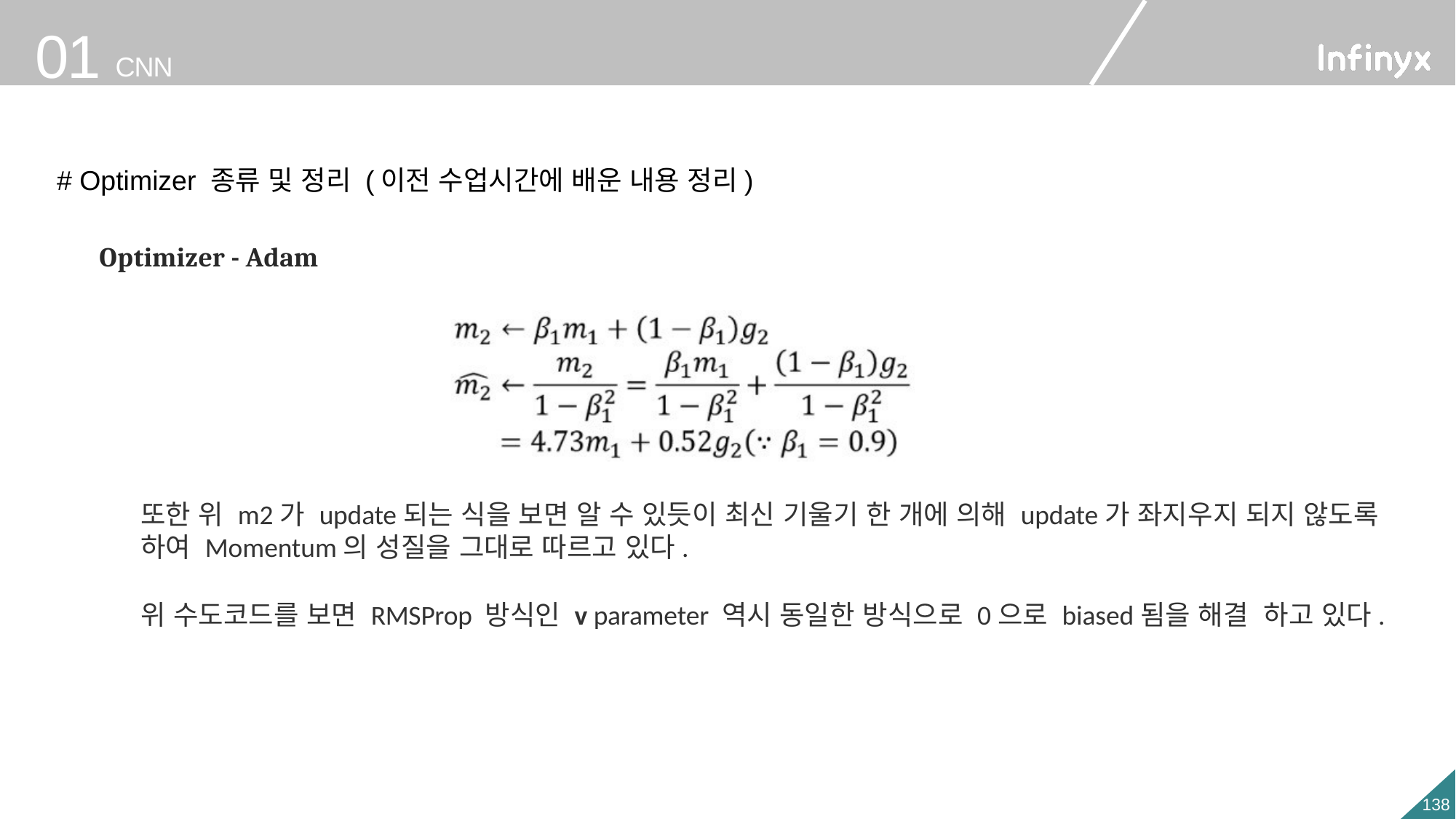

# Optimizer 종류 및 정리 (이전 수업시간에 배운 내용 정리)
Optimizer - Adam

또한 위 m2가 update되는 식을 보면 알 수 있듯이 최신 기울기 한 개에 의해 update가 좌지우지 되지 않도록 하여 Momentum의 성질을 그대로 따르고 있다.

위 수도코드를 보면 RMSProp 방식인 v parameter 역시 동일한 방식으로 0으로 biased됨을 해결  하고 있다.